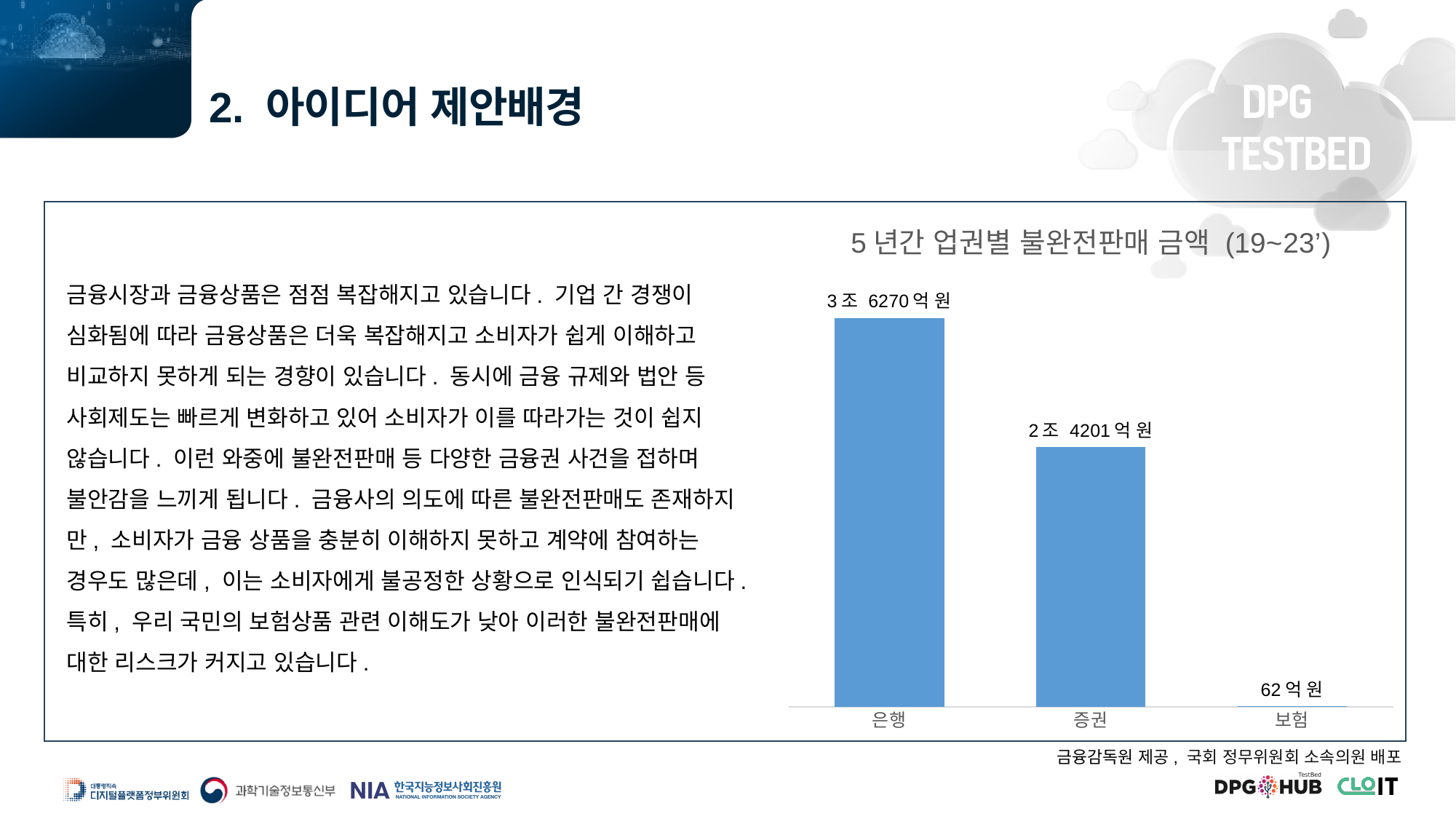

2. 아이디어 제안배경

### Chart: 5년간 업권별 불완전판매 금액 (19~23’)

| Category | 계열 1 |
|---|---|
| 은행 | 3627000000000.0 |
| 증권 | 2420100000000.0 |
| 보험 | 6200000000.0 |
금융시장과 금융상품은 점점 복잡해지고 있습니다. 기업 간 경쟁이 심화됨에 따라 금융상품은 더욱 복잡해지고 소비자가 쉽게 이해하고 비교하지 못하게 되는 경향이 있습니다. 동시에 금융 규제와 법안 등 사회제도는 빠르게 변화하고 있어 소비자가 이를 따라가는 것이 쉽지 않습니다. 이런 와중에 불완전판매 등 다양한 금융권 사건을 접하며 불안감을 느끼게 됩니다. 금융사의 의도에 따른 불완전판매도 존재하지만, 소비자가 금융 상품을 충분히 이해하지 못하고 계약에 참여하는 경우도 많은데, 이는 소비자에게 불공정한 상황으로 인식되기 쉽습니다. 특히, 우리 국민의 보험상품 관련 이해도가 낮아 이러한 불완전판매에 대한 리스크가 커지고 있습니다.
금융감독원 제공, 국회 정무위원회 소속의원 배포